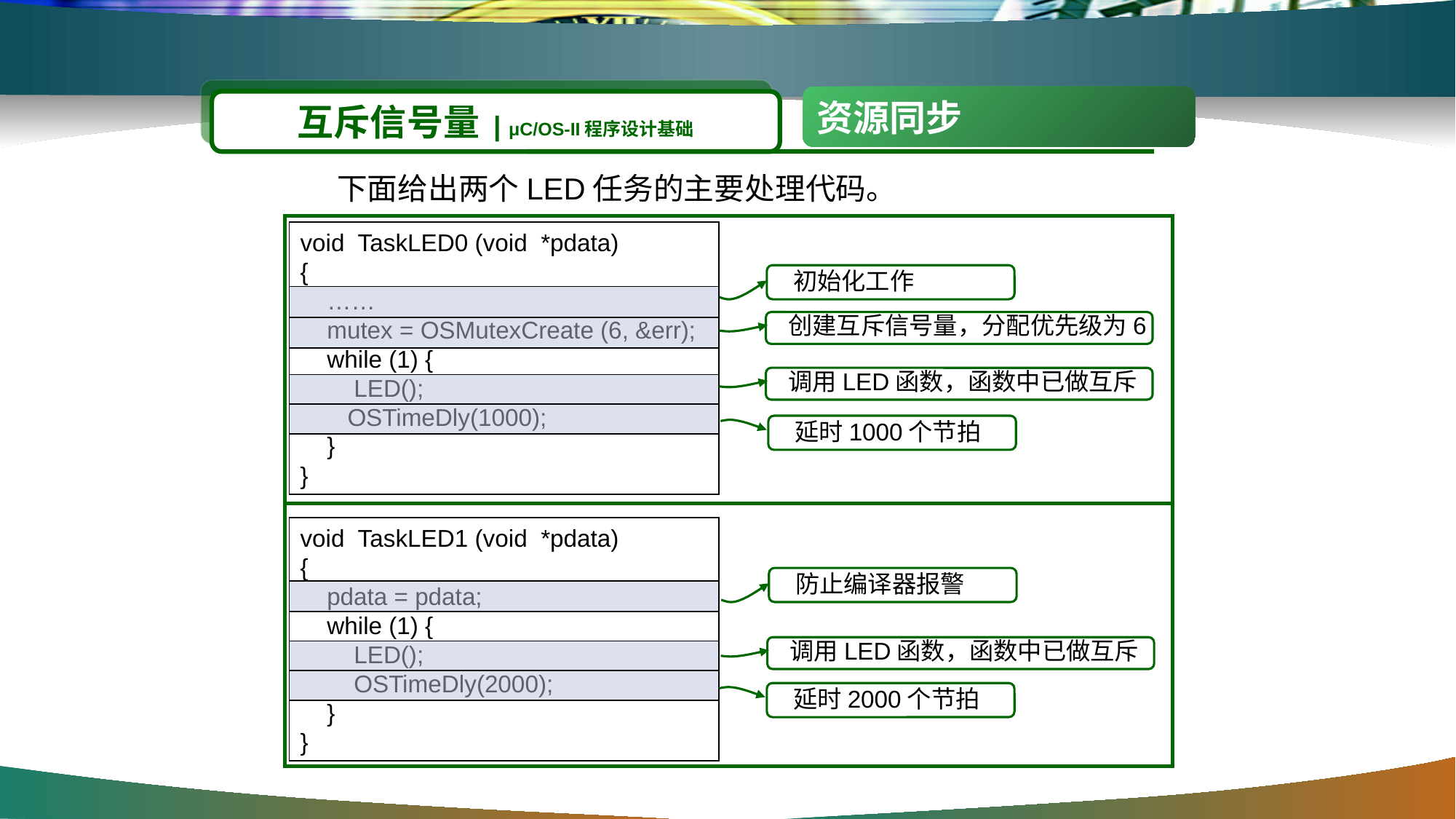

资源同步
互斥信号量 | μC/OS-II程序设计基础

    下面给出两个LED任务的主要处理代码。

void  TaskLED0 (void  *pdata)
{
    ……
    mutex = OSMutexCreate (6, &err);
    while (1) {
        LED();
 	    OSTimeDly(1000);
    }
}
初始化工作

创建互斥信号量，分配优先级为6

调用LED函数，函数中已做互斥

延时1000个节拍

void  TaskLED1 (void  *pdata)
{
    pdata = pdata;
    while (1) {
        LED();
        OSTimeDly(2000);
    }
}
防止编译器报警

调用LED函数，函数中已做互斥

延时2000个节拍